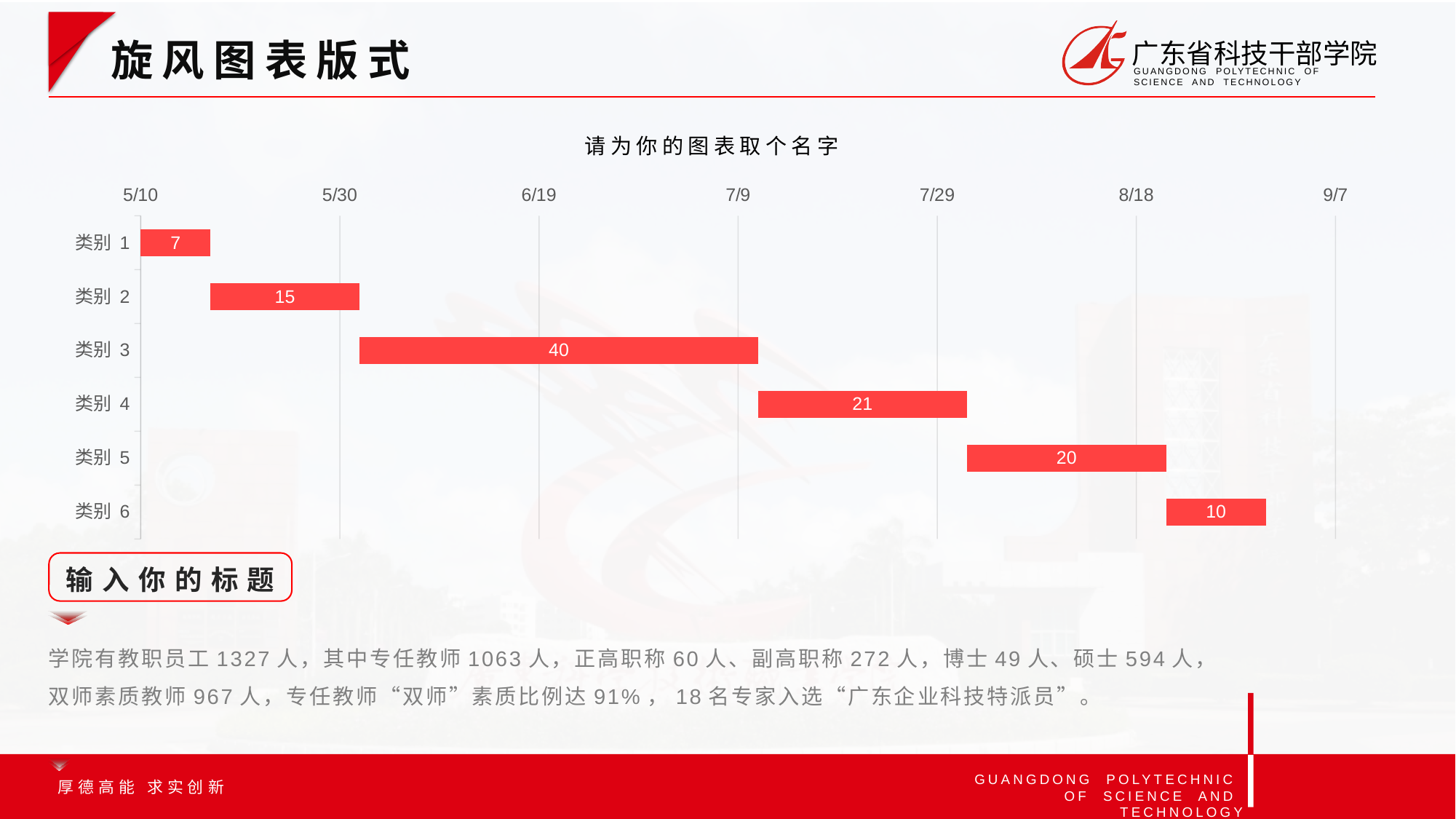

选中图表☞鼠标右键选择编辑数据☞即可修改图表数据
旋风图表版式
请为你的图表取个名字

### Chart

| Category | 系列 1 | 系列 2 |
|---|---|---|
| 类别 1 | 43230.0 | 7.0 |
| 类别 2 | 43237.0 | 15.0 |
| 类别 3 | 43252.0 | 40.0 |
| 类别 4 | 43292.0 | 21.0 |
| 类别 5 | 43313.0 | 20.0 |
| 类别 6 | 43333.0 | 10.0 |
输入你的标题

学院有教职员工1327人，其中专任教师1063人，正高职称60人、副高职称272人，博士49人、硕士594人，双师素质教师967人，专任教师“双师”素质比例达91%，18名专家入选“广东企业科技特派员”。